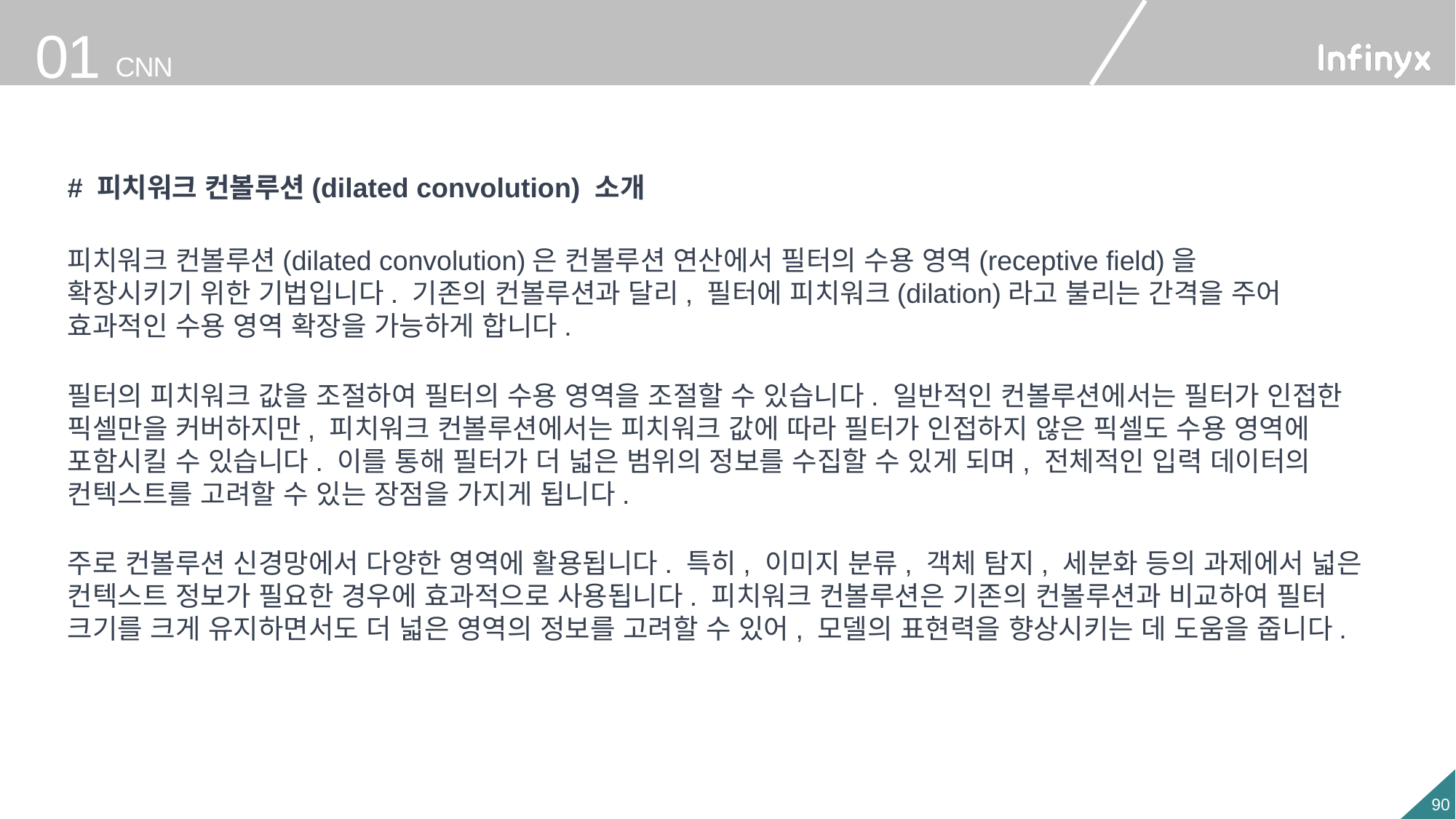

# 피치워크 컨볼루션(dilated convolution) 소개
피치워크 컨볼루션(dilated convolution)은 컨볼루션 연산에서 필터의 수용 영역(receptive field)을 확장시키기 위한 기법입니다. 기존의 컨볼루션과 달리, 필터에 피치워크(dilation)라고 불리는 간격을 주어 효과적인 수용 영역 확장을 가능하게 합니다.
필터의 피치워크 값을 조절하여 필터의 수용 영역을 조절할 수 있습니다. 일반적인 컨볼루션에서는 필터가 인접한 픽셀만을 커버하지만, 피치워크 컨볼루션에서는 피치워크 값에 따라 필터가 인접하지 않은 픽셀도 수용 영역에 포함시킬 수 있습니다. 이를 통해 필터가 더 넓은 범위의 정보를 수집할 수 있게 되며, 전체적인 입력 데이터의 컨텍스트를 고려할 수 있는 장점을 가지게 됩니다.
주로 컨볼루션 신경망에서 다양한 영역에 활용됩니다. 특히, 이미지 분류, 객체 탐지, 세분화 등의 과제에서 넓은 컨텍스트 정보가 필요한 경우에 효과적으로 사용됩니다. 피치워크 컨볼루션은 기존의 컨볼루션과 비교하여 필터 크기를 크게 유지하면서도 더 넓은 영역의 정보를 고려할 수 있어, 모델의 표현력을 향상시키는 데 도움을 줍니다.